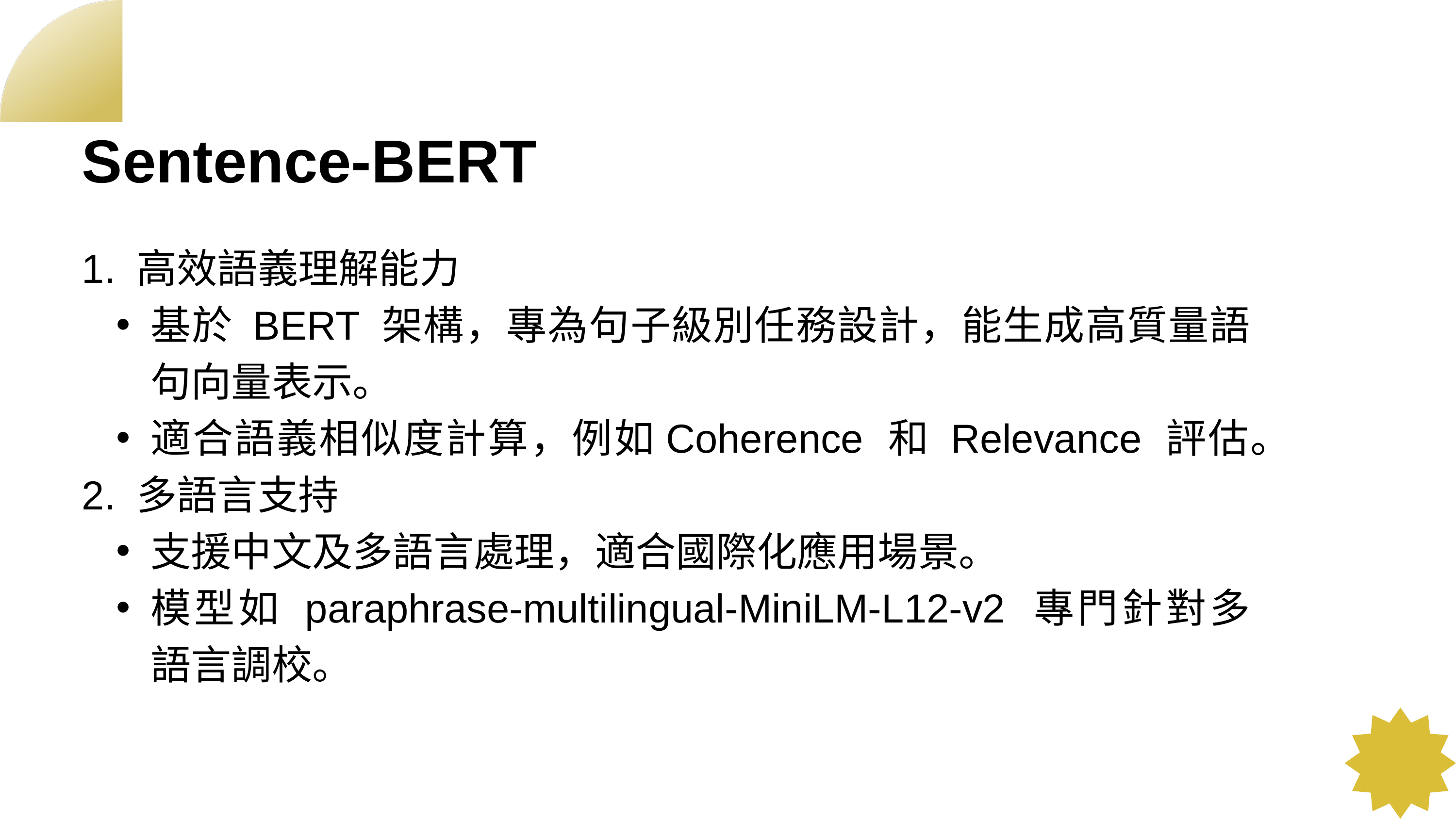

Sentence-BERT
1. 高效語義理解能力
基於 BERT 架構，專為句子級別任務設計，能生成高質量語句向量表示。
適合語義相似度計算，例如Coherence 和 Relevance 評估。
2. 多語言支持
支援中文及多語言處理，適合國際化應用場景。
模型如 paraphrase-multilingual-MiniLM-L12-v2 專門針對多語言調校。